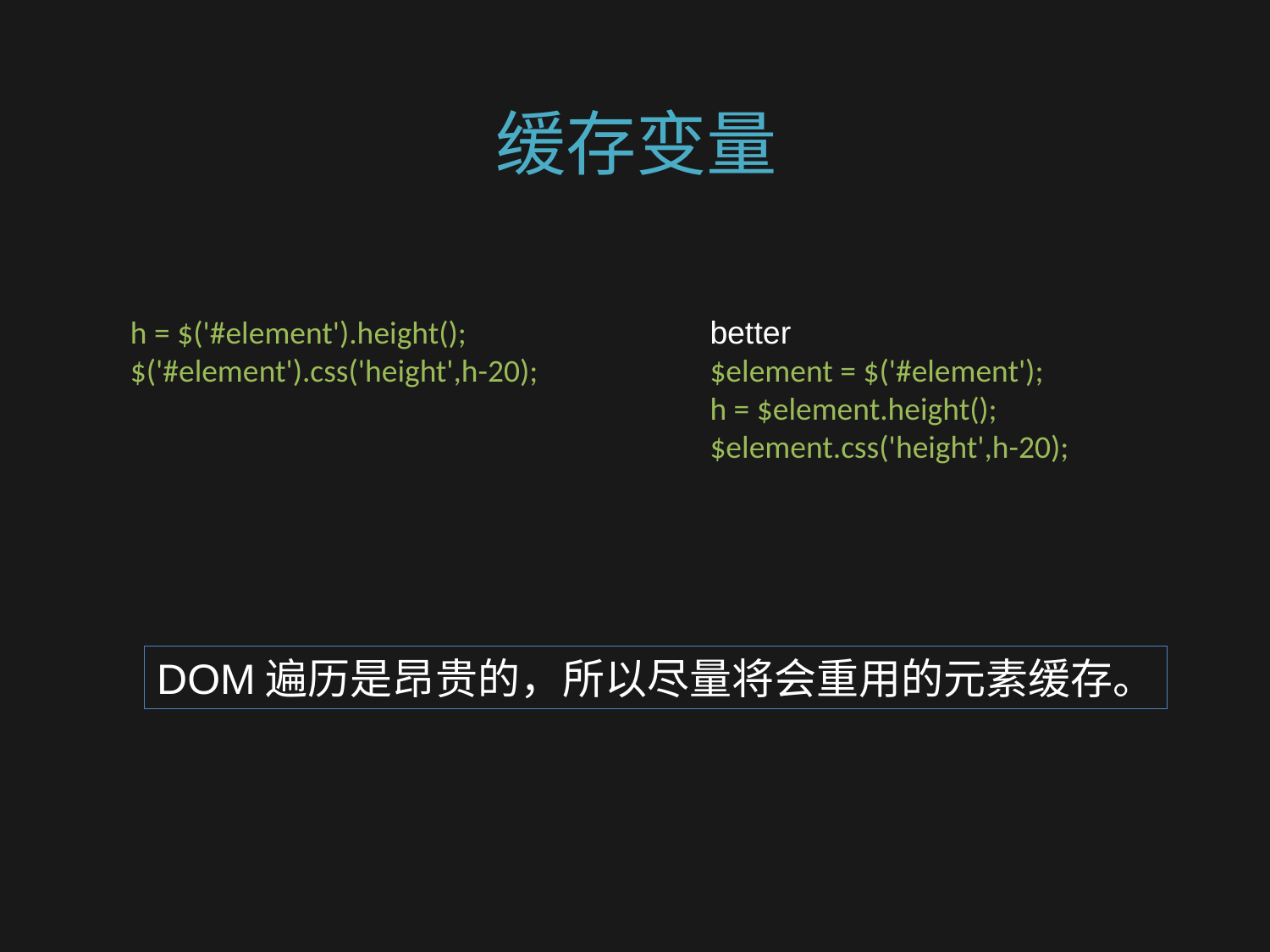

# 缓存变量
h = $('#element').height();
$('#element').css('height',h-20);
better
$element = $('#element');
h = $element.height();
$element.css('height',h-20);
DOM遍历是昂贵的，所以尽量将会重用的元素缓存。